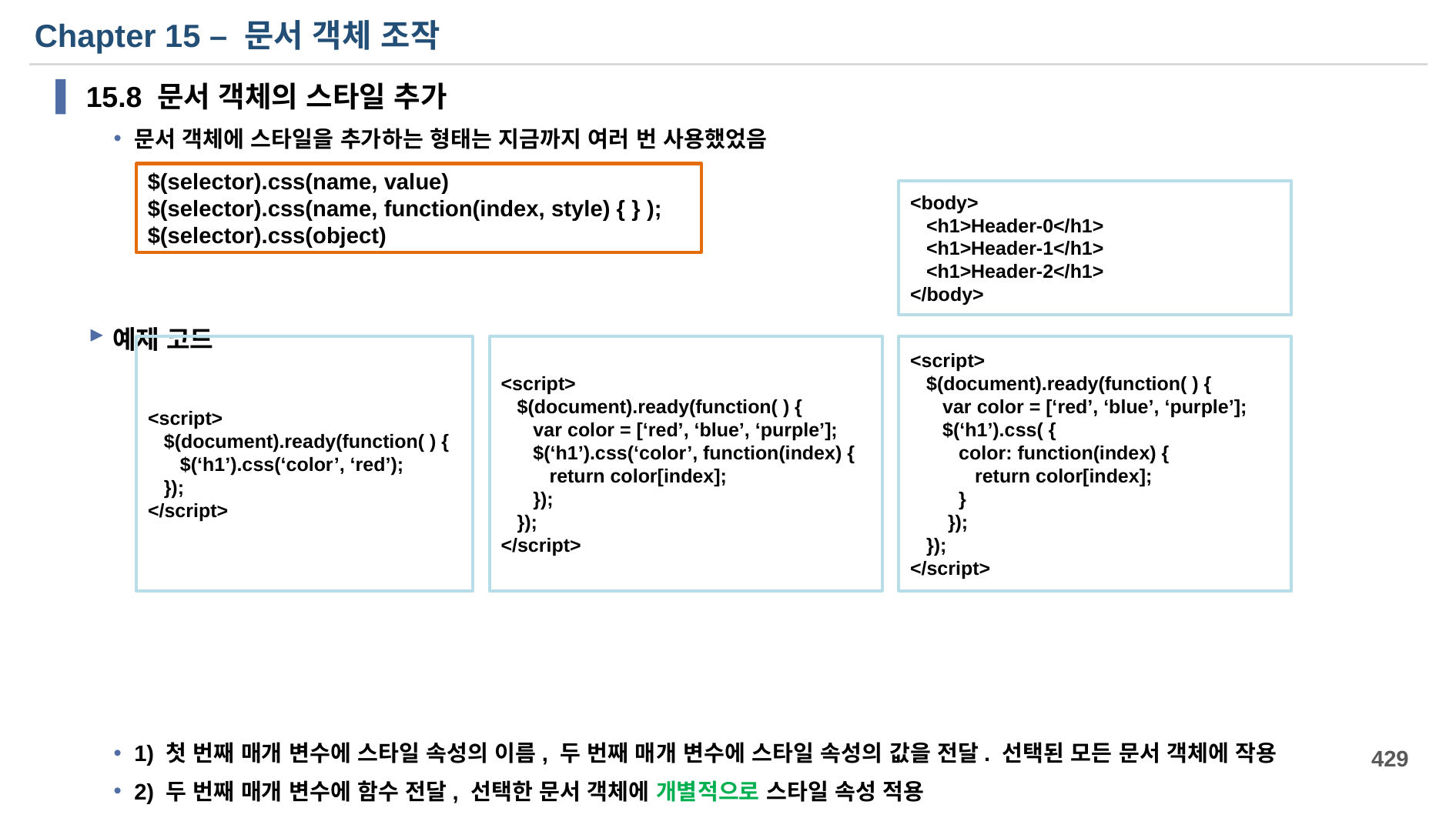

# Chapter 15 – 문서 객체 조작
15.8 문서 객체의 스타일 추가
문서 객체에 스타일을 추가하는 형태는 지금까지 여러 번 사용했었음

예제 코드

1) 첫 번째 매개 변수에 스타일 속성의 이름, 두 번째 매개 변수에 스타일 속성의 값을 전달. 선택된 모든 문서 객체에 작용
2) 두 번째 매개 변수에 함수 전달, 선택한 문서 객체에 개별적으로 스타일 속성 적용
3) 매개 변수로 객체를 전달!

$(selector).css(name, value)
$(selector).css(name, function(index, style) { } );
$(selector).css(object)
<body>
   <h1>Header-0</h1>
   <h1>Header-1</h1>
   <h1>Header-2</h1>
</body>
<script>
   $(document).ready(function( ) {
      $(‘h1’).css(‘color’, ‘red’);
   });
</script>
<script>
   $(document).ready(function( ) {
      var color = [‘red’, ‘blue’, ‘purple’];
      $(‘h1’).css( {
         color: function(index) {
            return color[index];
         }
       });
   });
</script>
<script>
   $(document).ready(function( ) {
      var color = [‘red’, ‘blue’, ‘purple’];
      $(‘h1’).css(‘color’, function(index) {
         return color[index];
      });
   });
</script>
429